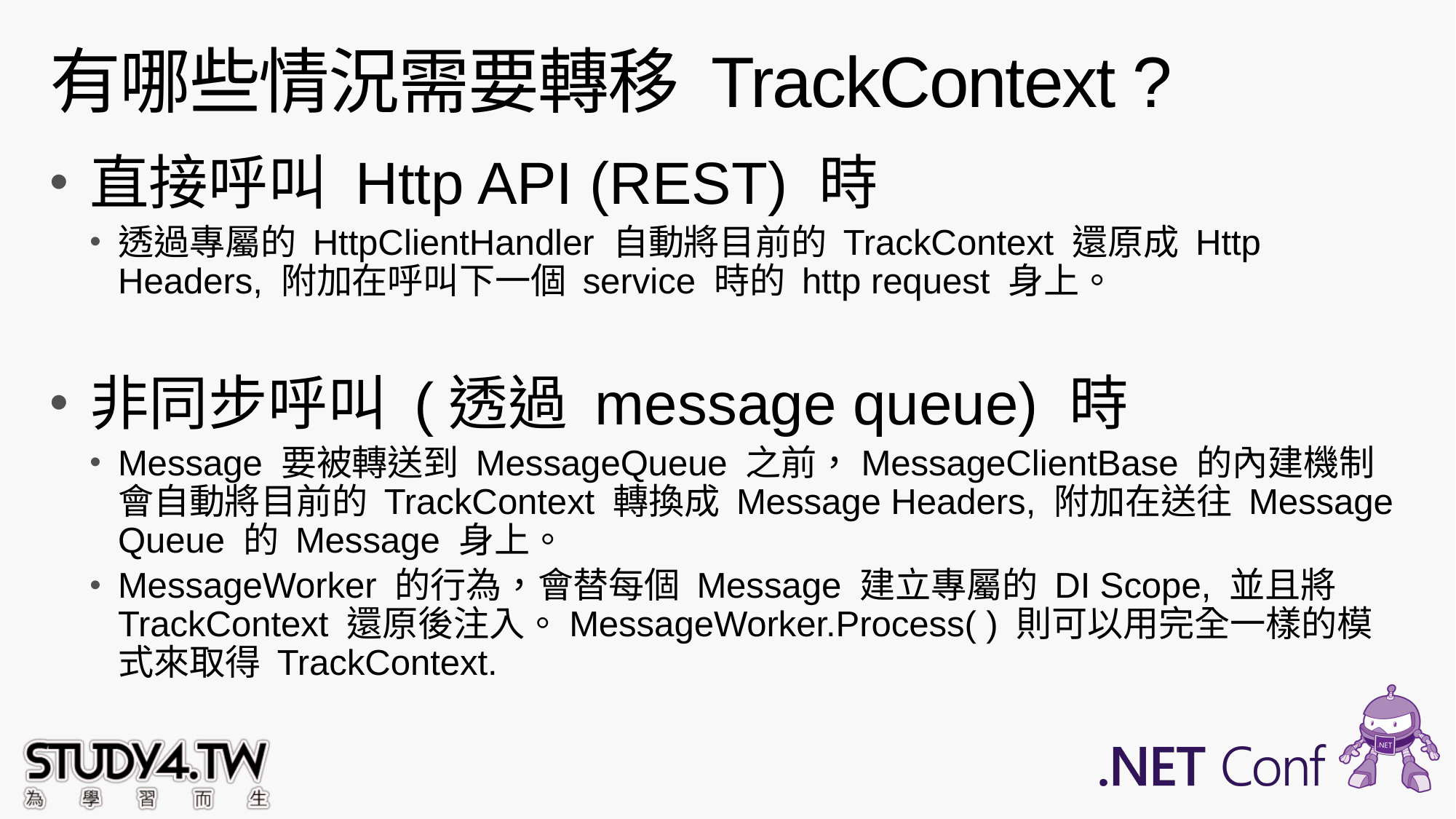

# 有哪些情況需要轉移 TrackContext ?
直接呼叫 Http API (REST) 時
透過專屬的 HttpClientHandler 自動將目前的 TrackContext 還原成 Http Headers, 附加在呼叫下一個 service 時的 http request 身上。

非同步呼叫 (透過 message queue) 時
Message 要被轉送到 MessageQueue 之前，MessageClientBase 的內建機制會自動將目前的 TrackContext 轉換成 Message Headers, 附加在送往 Message Queue 的 Message 身上。
MessageWorker 的行為，會替每個 Message 建立專屬的 DI Scope, 並且將 TrackContext 還原後注入。MessageWorker.Process( ) 則可以用完全一樣的模式來取得 TrackContext.